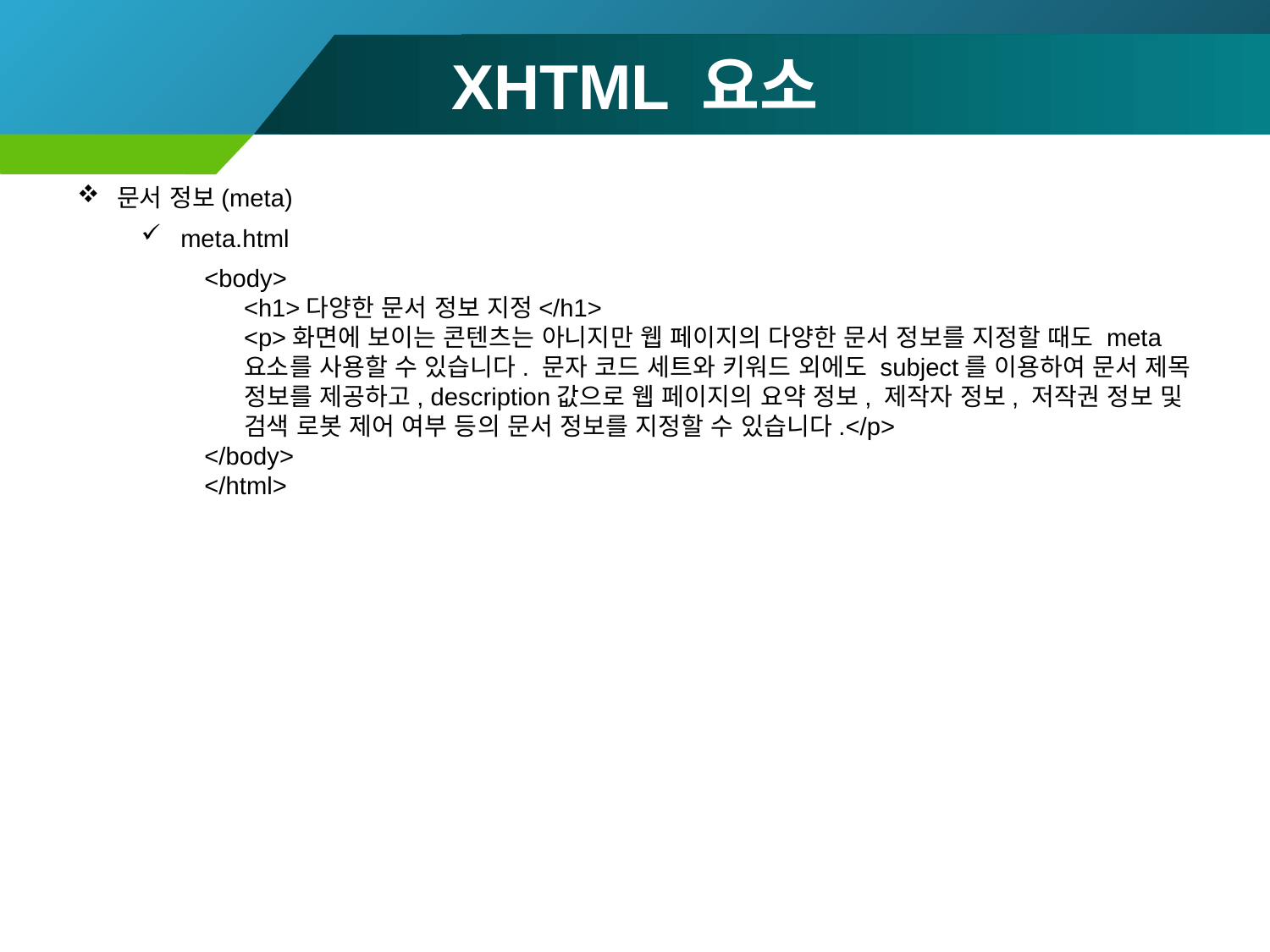

# XHTML 요소
문서 정보(meta)
meta.html
<body>
	<h1>다양한 문서 정보 지정</h1>
	<p>화면에 보이는 콘텐츠는 아니지만 웹 페이지의 다양한 문서 정보를 지정할 때도 meta 요소를 사용할 수 있습니다. 문자 코드 세트와 키워드 외에도 subject를 이용하여 문서 제목 정보를 제공하고, description값으로 웹 페이지의 요약 정보, 제작자 정보, 저작권 정보 및 검색 로봇 제어 여부 등의 문서 정보를 지정할 수 있습니다.</p>
</body>
</html>
28